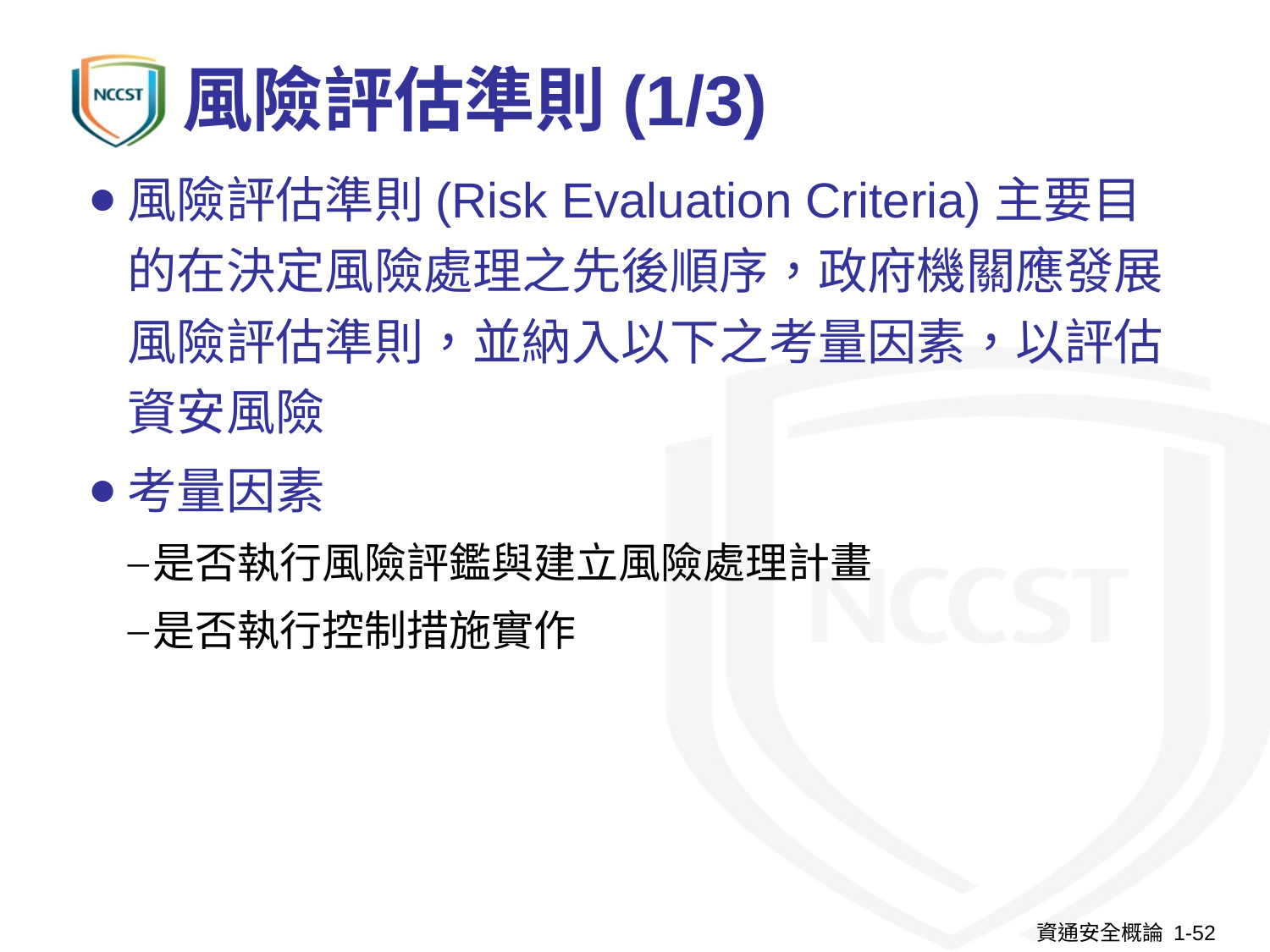

# 風險評估準則(1/3)
風險評估準則(Risk Evaluation Criteria)主要目的在決定風險處理之先後順序，政府機關應發展風險評估準則，並納入以下之考量因素，以評估資安風險
考量因素
是否執行風險評鑑與建立風險處理計畫
是否執行控制措施實作